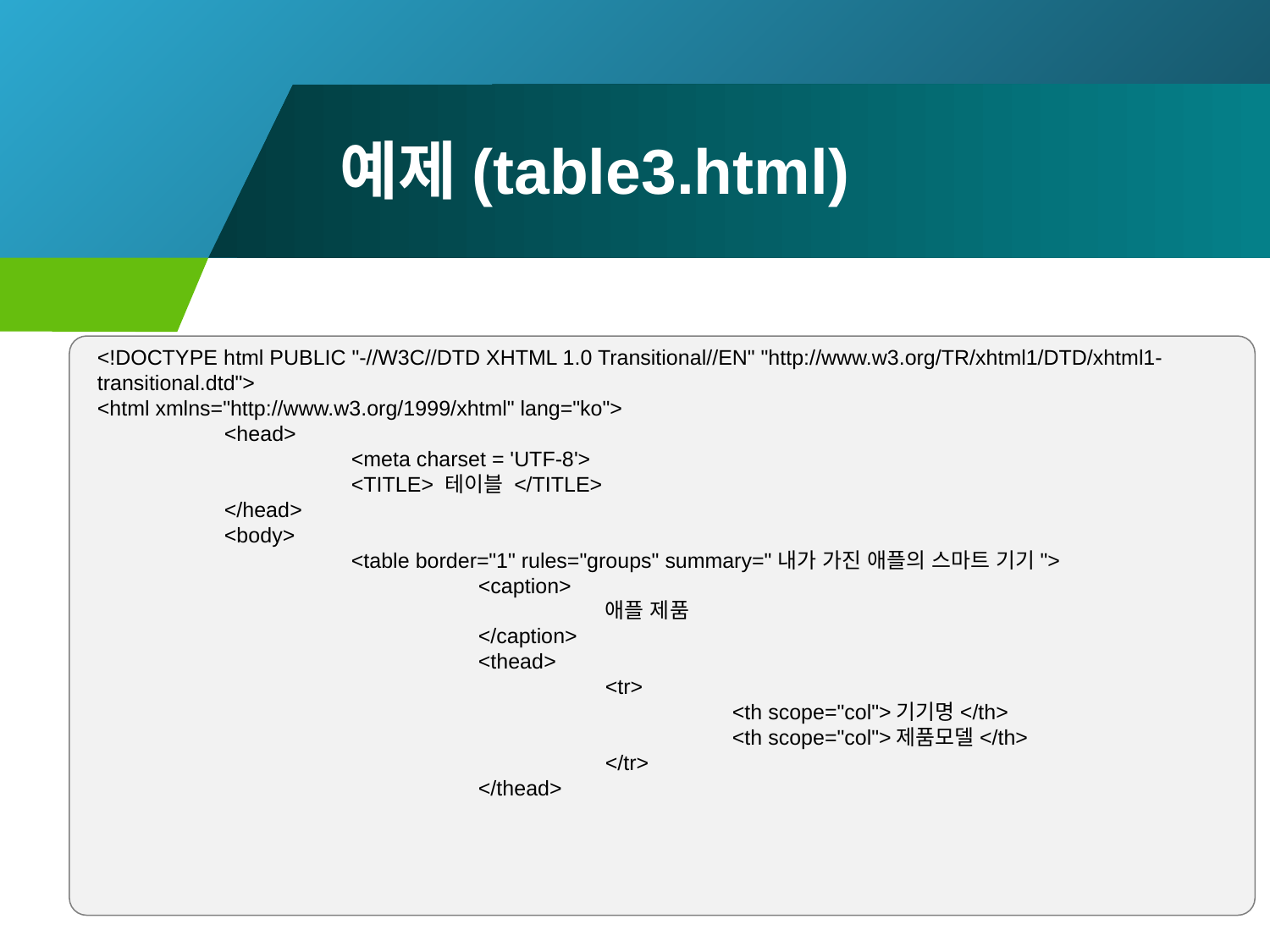

# 예제(table3.html)

<!DOCTYPE html PUBLIC "-//W3C//DTD XHTML 1.0 Transitional//EN" "http://www.w3.org/TR/xhtml1/DTD/xhtml1-transitional.dtd">
<html xmlns="http://www.w3.org/1999/xhtml" lang="ko">
	<head>
		<meta charset = 'UTF-8'>
		<TITLE> 테이블 </TITLE>
	</head>
	<body>
		<table border="1" rules="groups" summary="내가 가진 애플의 스마트 기기">
			<caption>
				애플 제품
			</caption>
			<thead>
				<tr>
					<th scope="col">기기명</th>
					<th scope="col">제품모델</th>
				</tr>
			</thead>